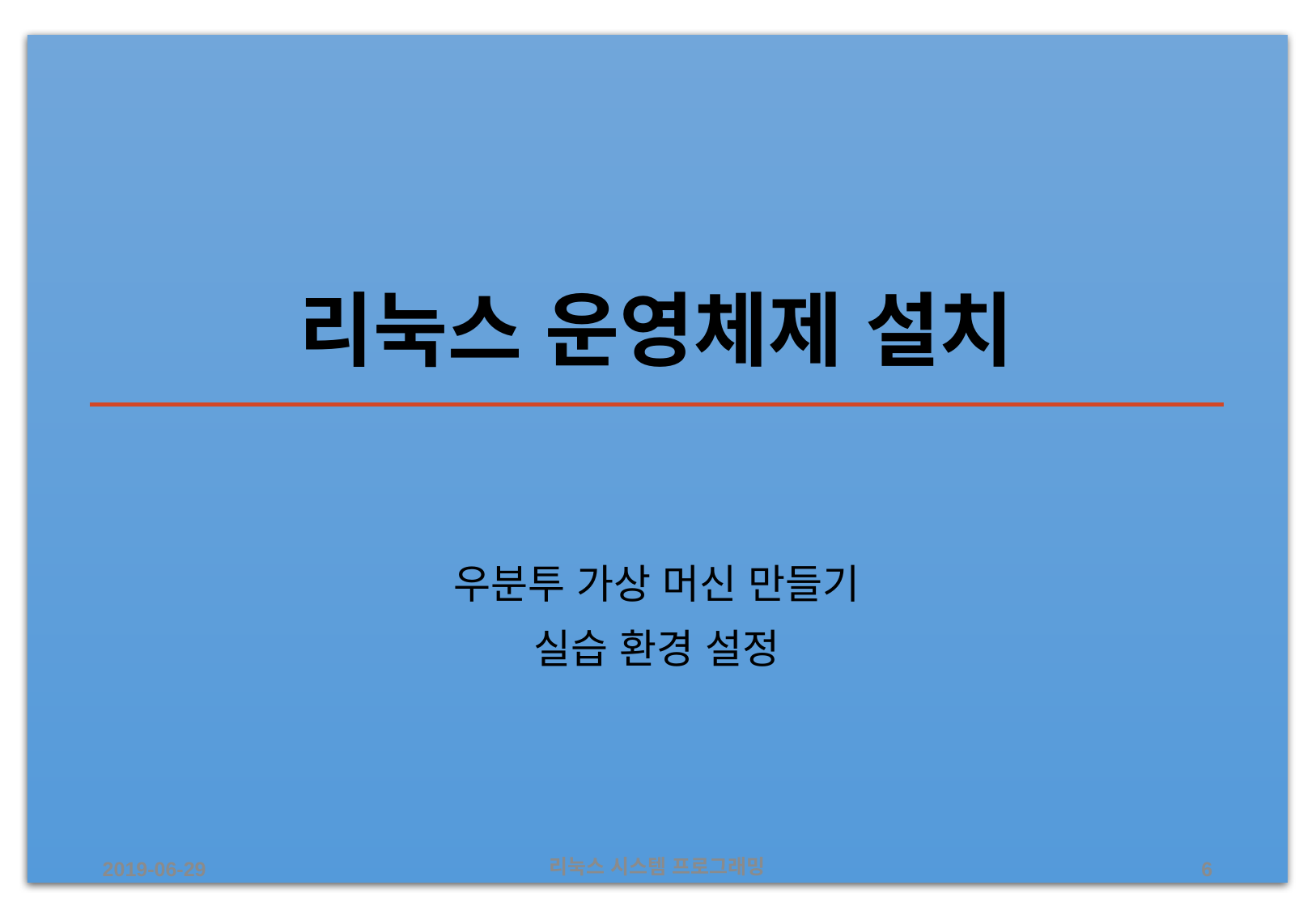

# 리눅스 운영체제 설치
우분투 가상 머신 만들기
실습 환경 설정
2019-06-29
리눅스 시스템 프로그래밍
6